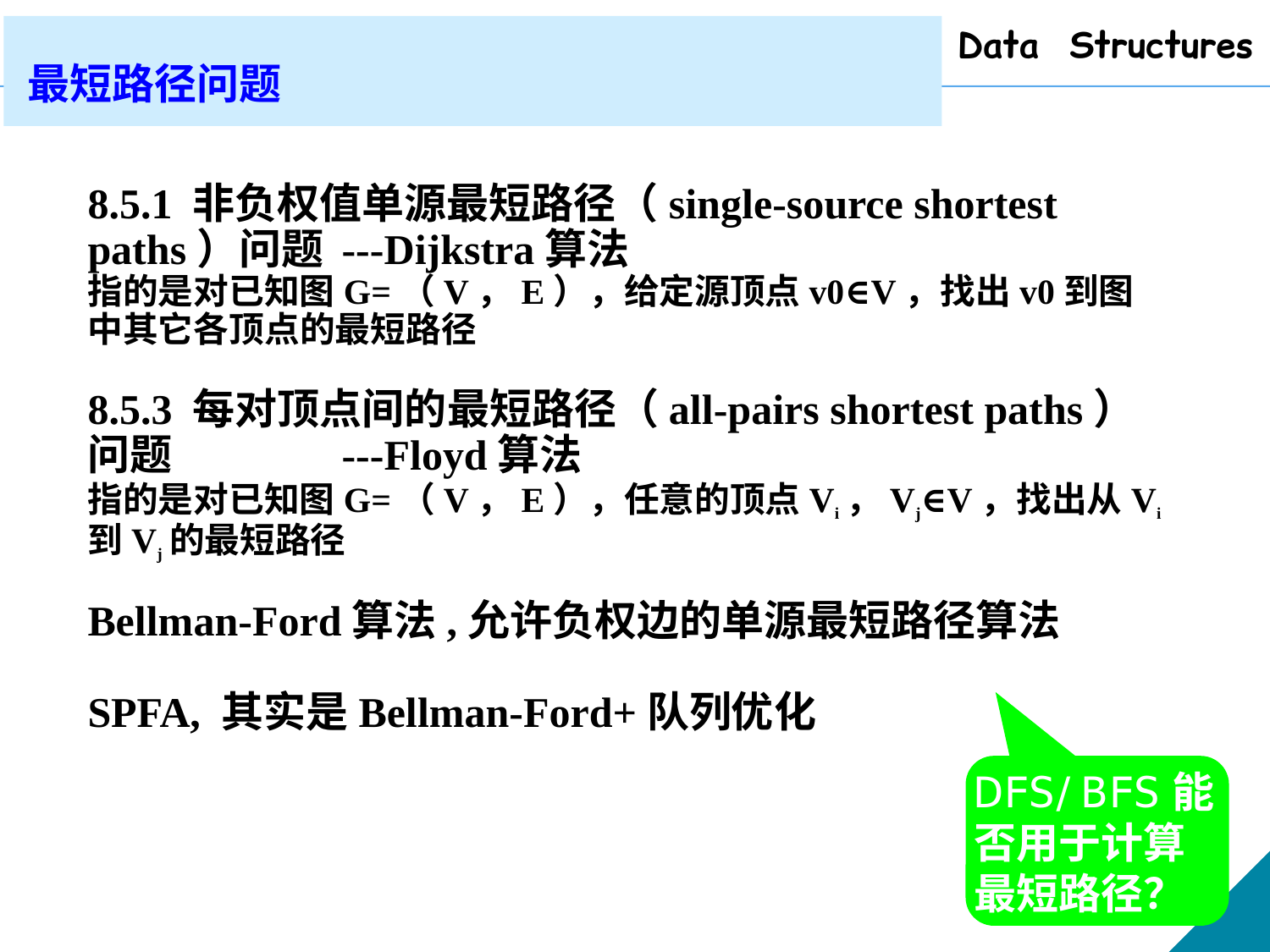

最短路径问题
8.5.1 非负权值单源最短路径（single-source shortest paths）问题	---Dijkstra算法
指的是对已知图G=（V，E），给定源顶点v0∈V，找出v0到图中其它各顶点的最短路径

8.5.3 每对顶点间的最短路径（all-pairs shortest paths）问题		---Floyd算法
指的是对已知图G=（V，E），任意的顶点Vi，Vj∈V，找出从Vi到Vj的最短路径

Bellman-Ford算法,允许负权边的单源最短路径算法

SPFA, 其实是Bellman-Ford+队列优化
DFS/BFS能否用于计算最短路径？